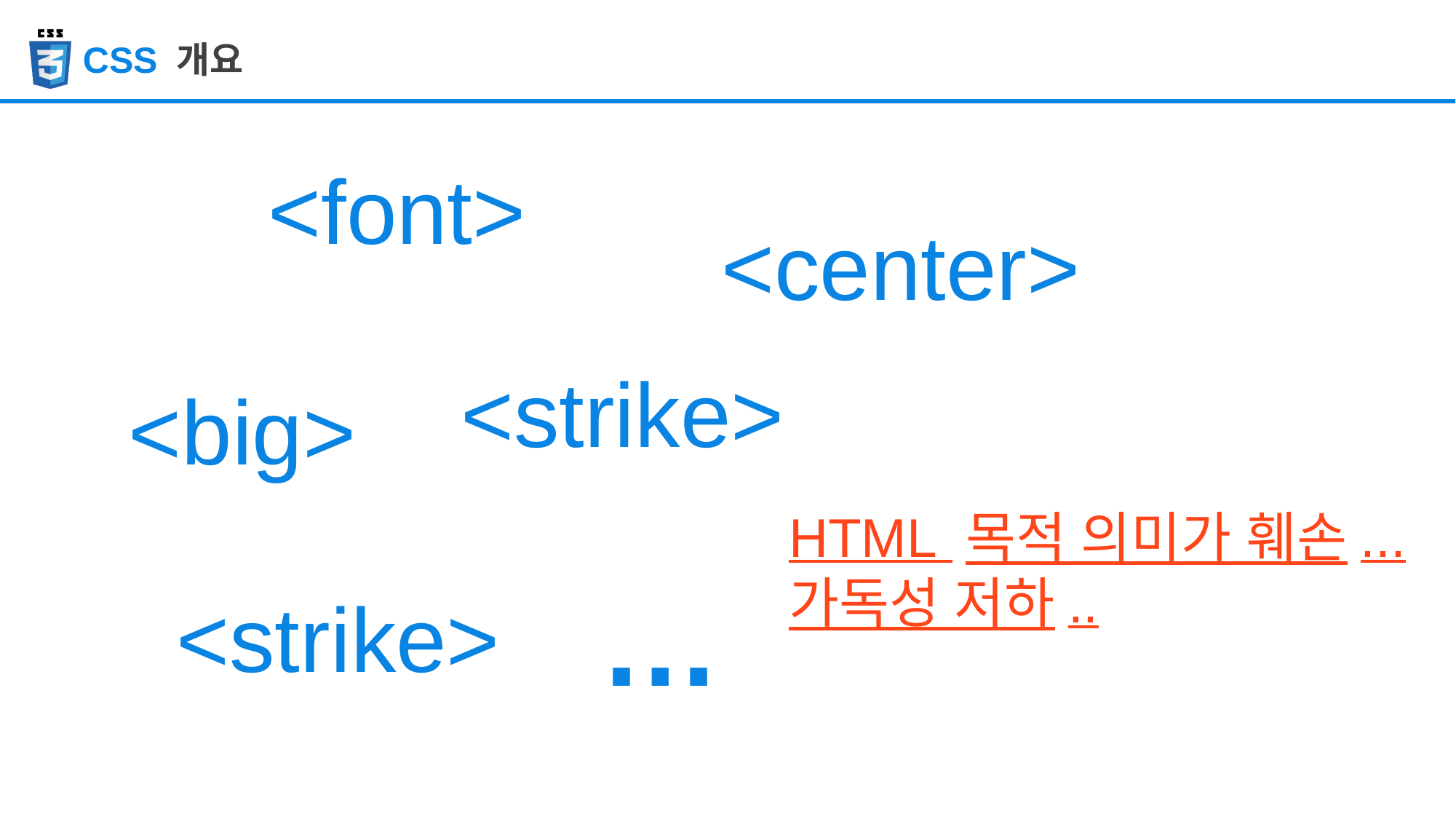

CSS 개요
<font>
<center>
<strike>
<big>
HTML 목적 의미가 훼손...
가독성 저하..
…
<strike>